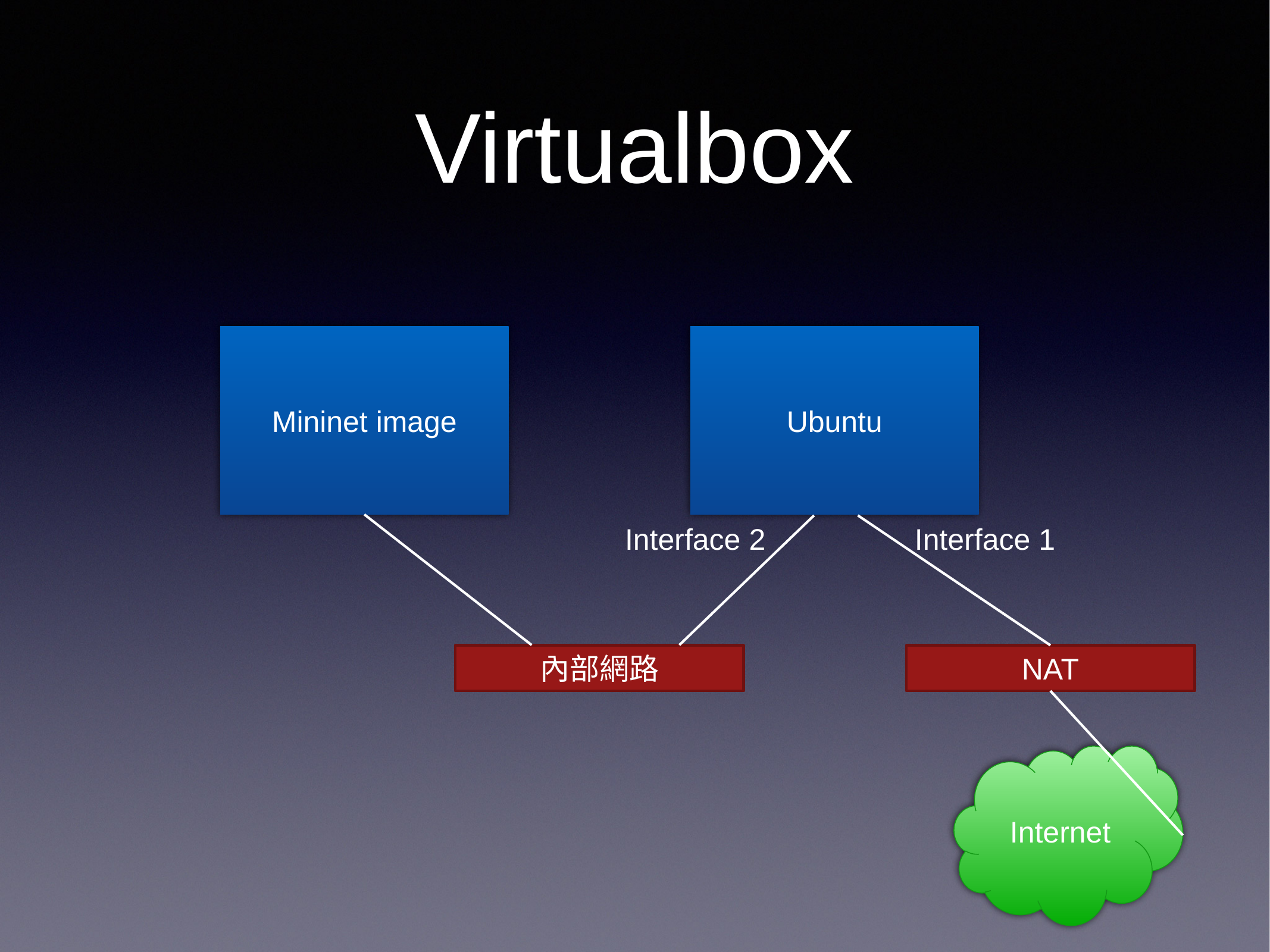

# Virtualbox

Mininet image

Ubuntu

Interface 2
Interface 1
內部網路
NAT

Internet